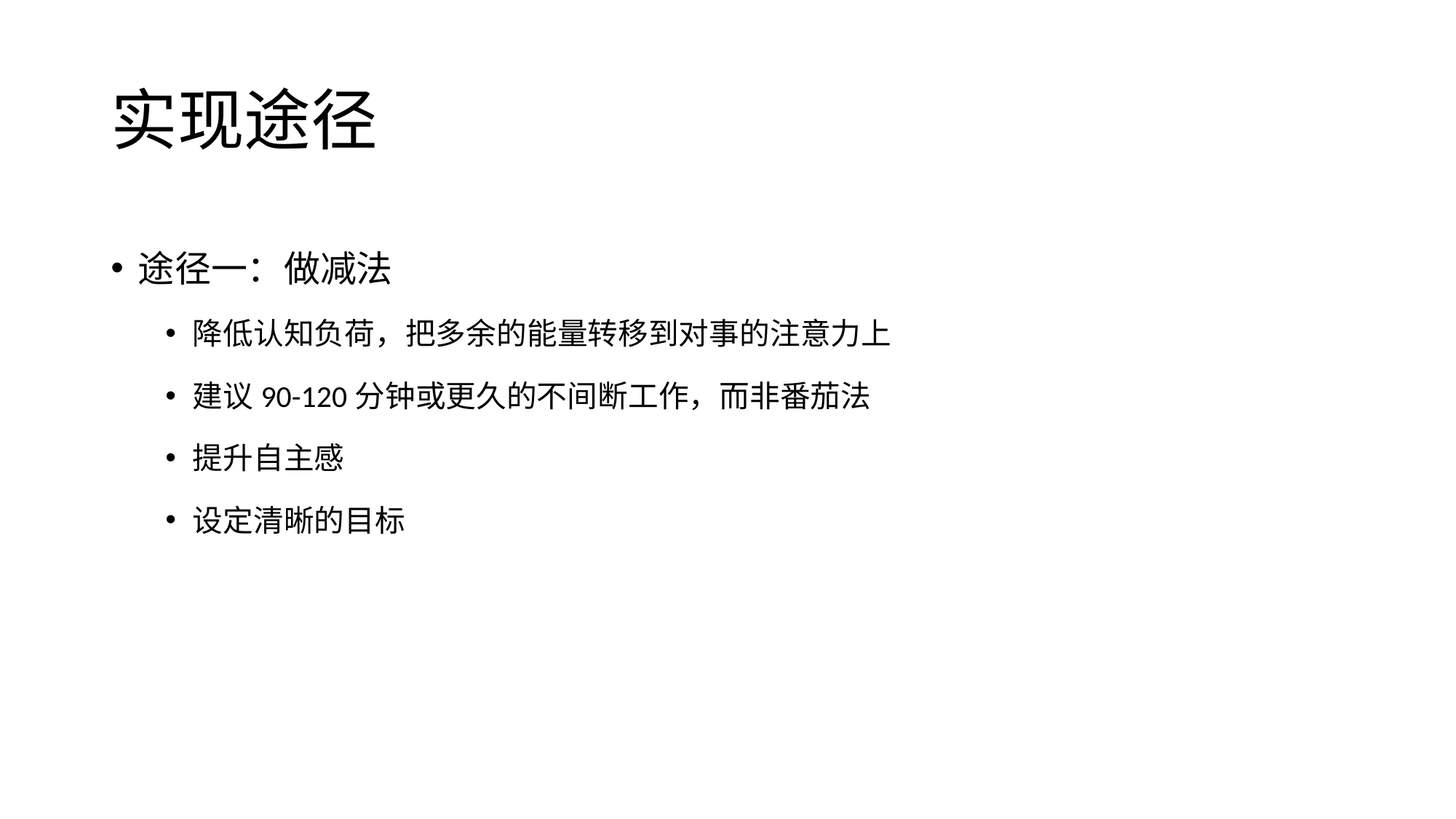

# 实现途径
途径一：做减法
降低认知负荷，把多余的能量转移到对事的注意力上
建议90-120分钟或更久的不间断工作，而非番茄法
提升自主感
设定清晰的目标